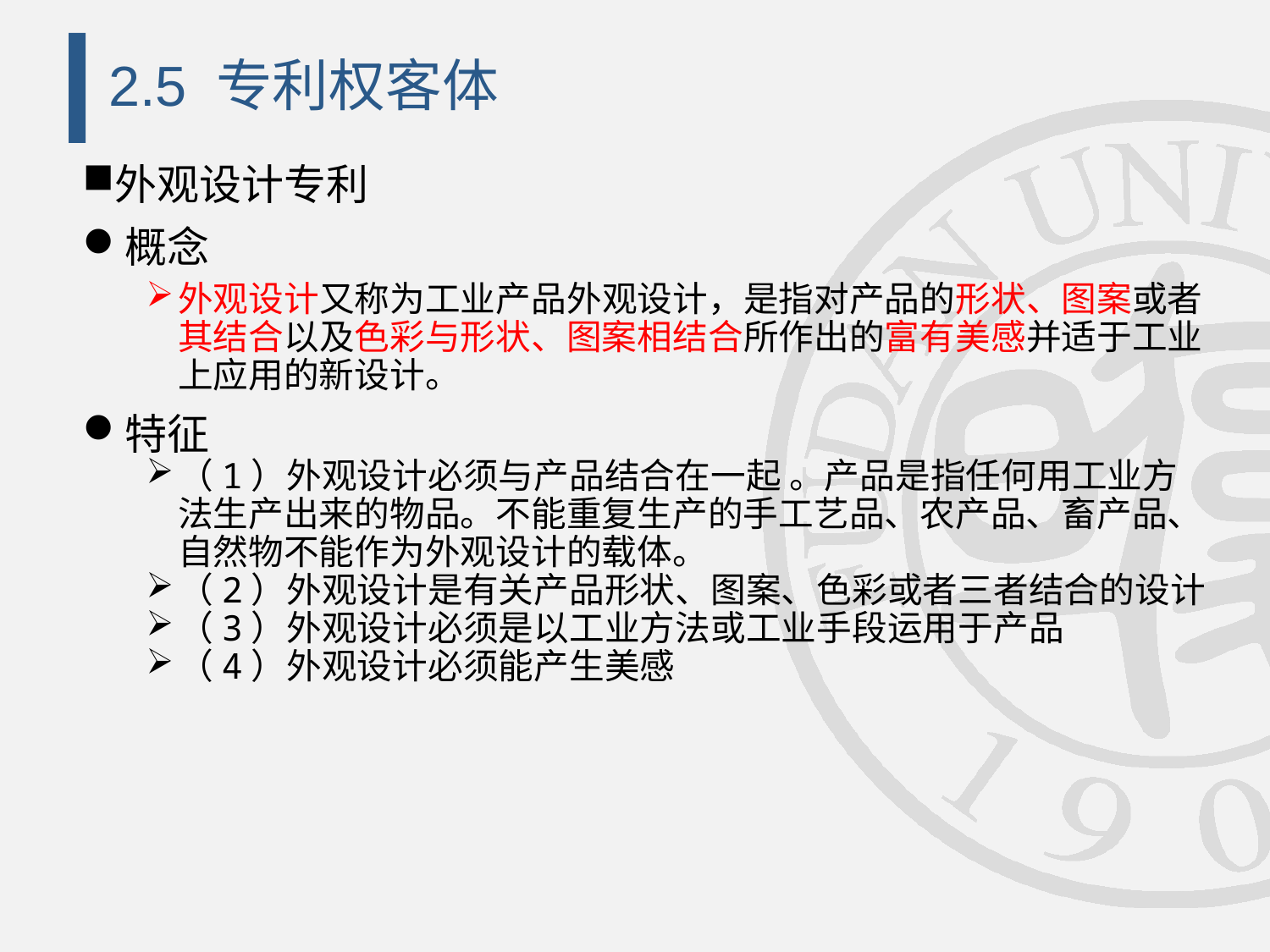

# 2.5 专利权客体
外观设计专利
概念
外观设计又称为工业产品外观设计，是指对产品的形状、图案或者其结合以及色彩与形状、图案相结合所作出的富有美感并适于工业上应用的新设计。
特征
（1）外观设计必须与产品结合在一起 。产品是指任何用工业方法生产出来的物品。不能重复生产的手工艺品、农产品、畜产品、自然物不能作为外观设计的载体。
（2）外观设计是有关产品形状、图案、色彩或者三者结合的设计
（3）外观设计必须是以工业方法或工业手段运用于产品
（4）外观设计必须能产生美感